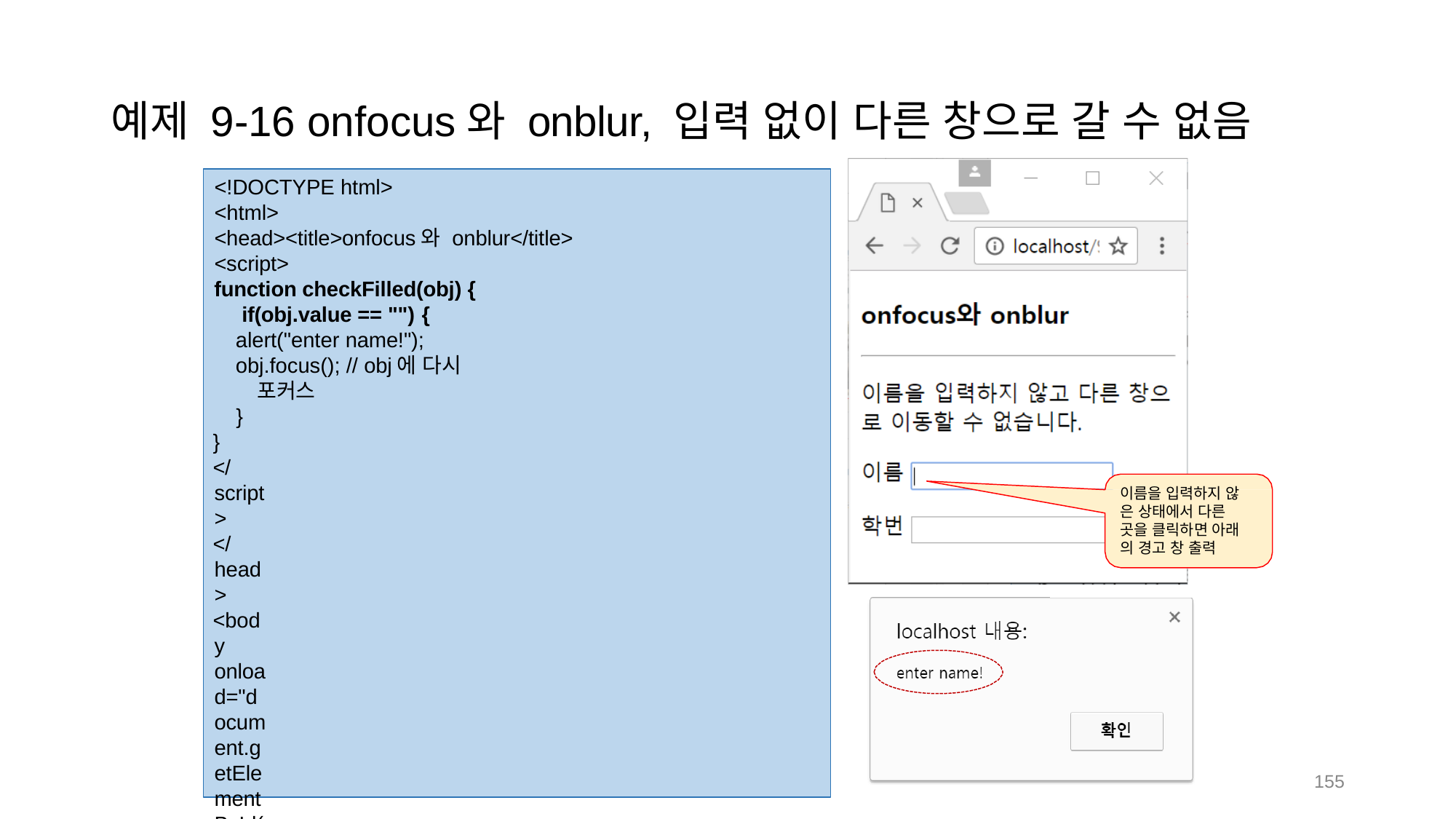

# 예제 9-16 onfocus와 onblur, 입력 없이 다른 창으로 갈 수 없음

<!DOCTYPE html>
<html>
<head><title>onfocus와 onblur</title>
<script>
function checkFilled(obj) {  if(obj.value == "") {
alert("enter name!");
obj.focus(); // obj에 다시 포커스
}
}
</script>
</head>
<body onload="document.getElementById('name').focus();">
<h3>onfocus와 onblur</h3>
<hr>
<p>이름을 입력하지 않고 다른 창으로
이동할 수 없습니다.</p>
<form>
이름 <input type="text" id="name"
onblur="checkFilled(this)"><p>
학번 <input type="text">
</form>
</body>
</html>

이름을 입력하지 않  은 상태에서 다른  곳을 클릭하면 아래  의 경고 창 출력

155